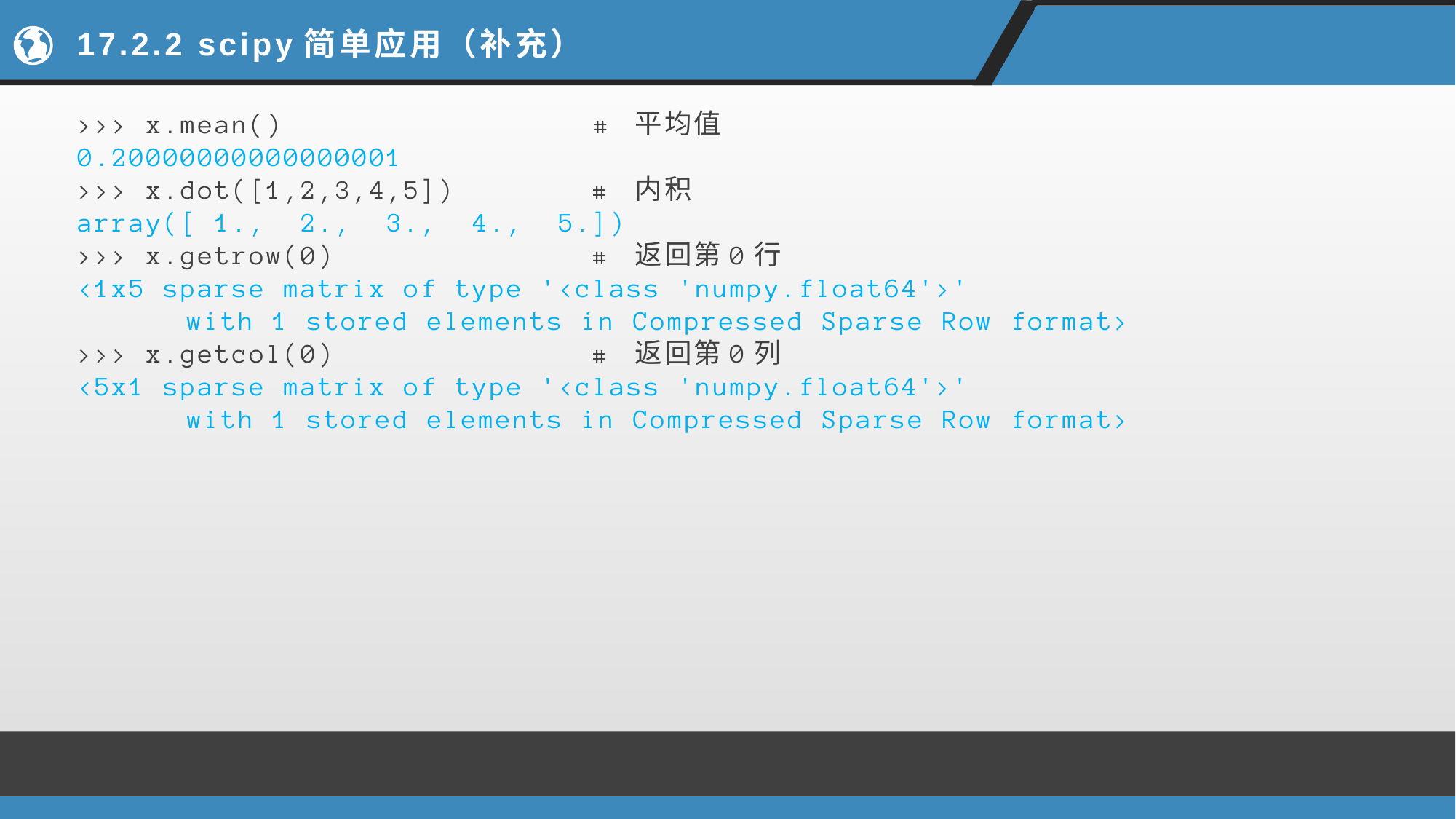

# 17.2.2 scipy简单应用（补充）

>>> x.mean()                  # 平均值
0.20000000000000001
>>> x.dot([1,2,3,4,5])        # 内积
array([ 1.,  2.,  3.,  4.,  5.])
>>> x.getrow(0)               # 返回第0行
<1x5 sparse matrix of type '<class 'numpy.float64'>'
	with 1 stored elements in Compressed Sparse Row format>
>>> x.getcol(0)               # 返回第0列
<5x1 sparse matrix of type '<class 'numpy.float64'>'
	with 1 stored elements in Compressed Sparse Row format>